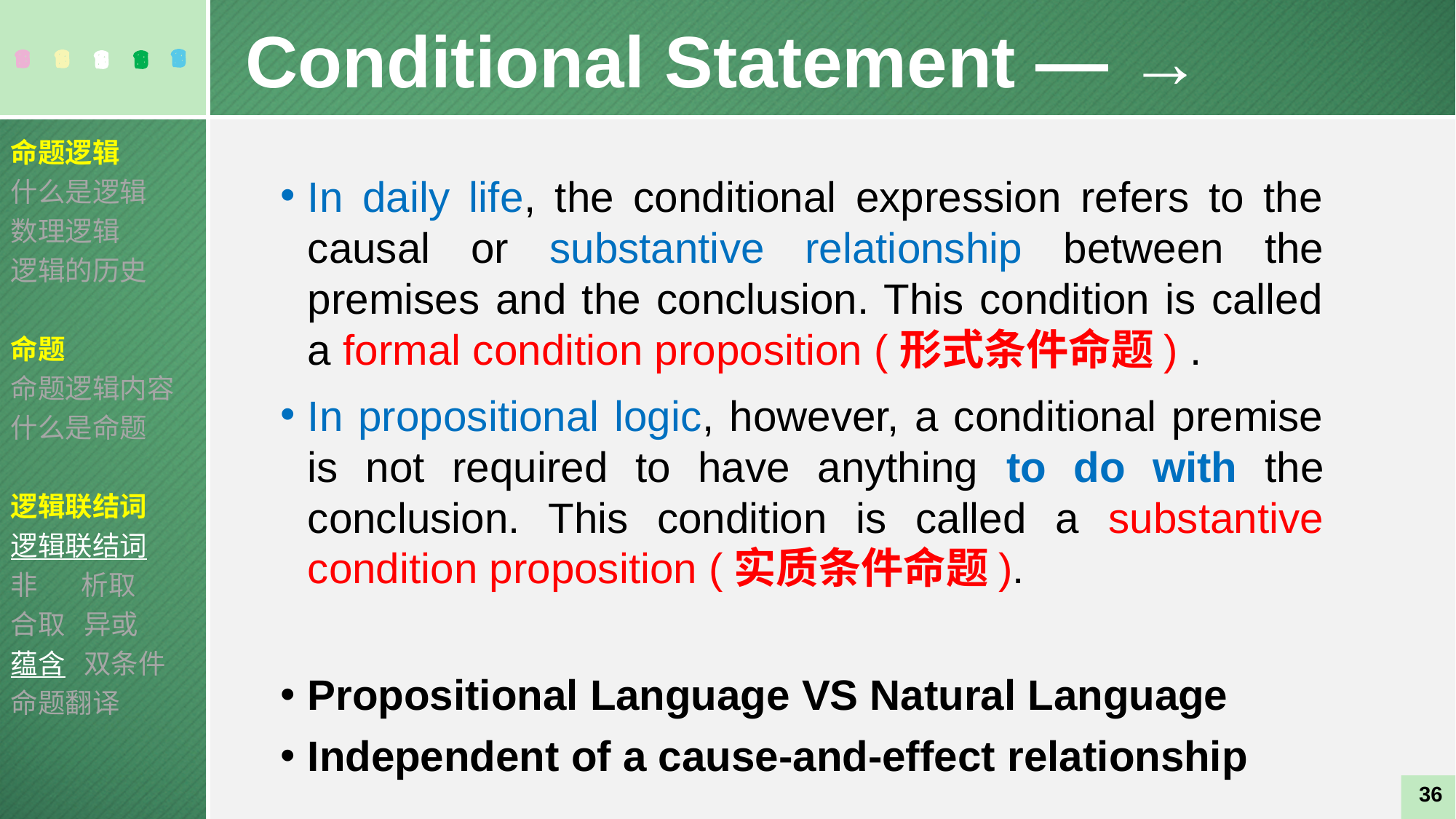

Conditional Statement — →

命题逻辑
什么是逻辑
数理逻辑
逻辑的历史

命题
命题逻辑内容
什么是命题

逻辑联结词
逻辑联结词
非       析取
合取   异或
蕴含   双条件
命题翻译
In daily life, the conditional expression refers to the causal or substantive relationship between the premises and the conclusion. This condition is called a formal condition proposition (形式条件命题) .
In propositional logic, however, a conditional premise is not required to have anything to do with the conclusion. This condition is called a substantive condition proposition (实质条件命题).

Propositional Language VS Natural Language
Independent of a cause-and-effect relationship

36